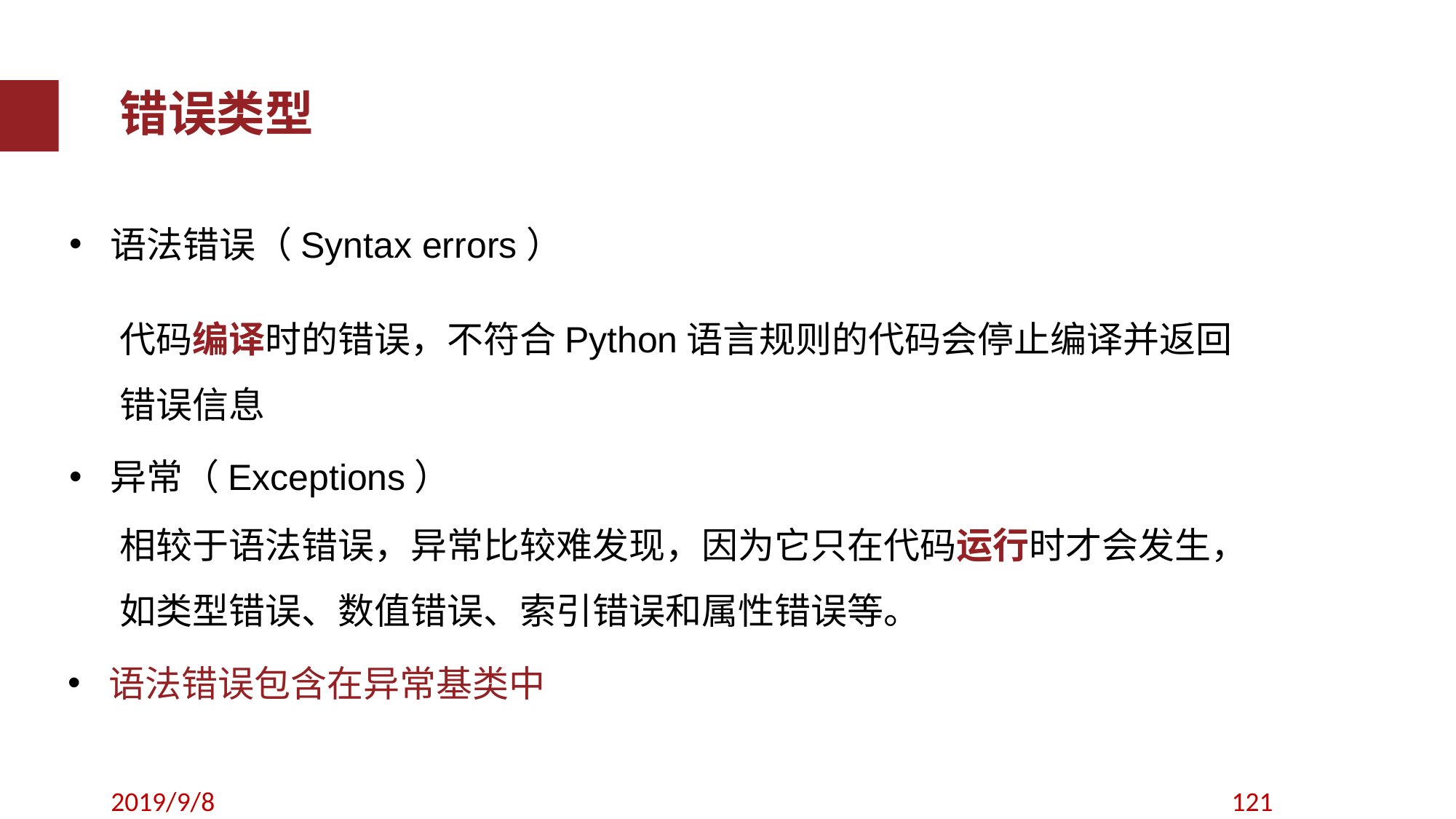

错误类型

错误类型
语法错误（Syntax errors）
代码编译时的错误，不符合Python语言规则的代码会停止编译并返回错误信息
异常（Exceptions）
相较于语法错误，异常比较难发现，因为它只在代码运行时才会发生，如类型错误、数值错误、索引错误和属性错误等。
语法错误包含在异常基类中
2019/9/8
121